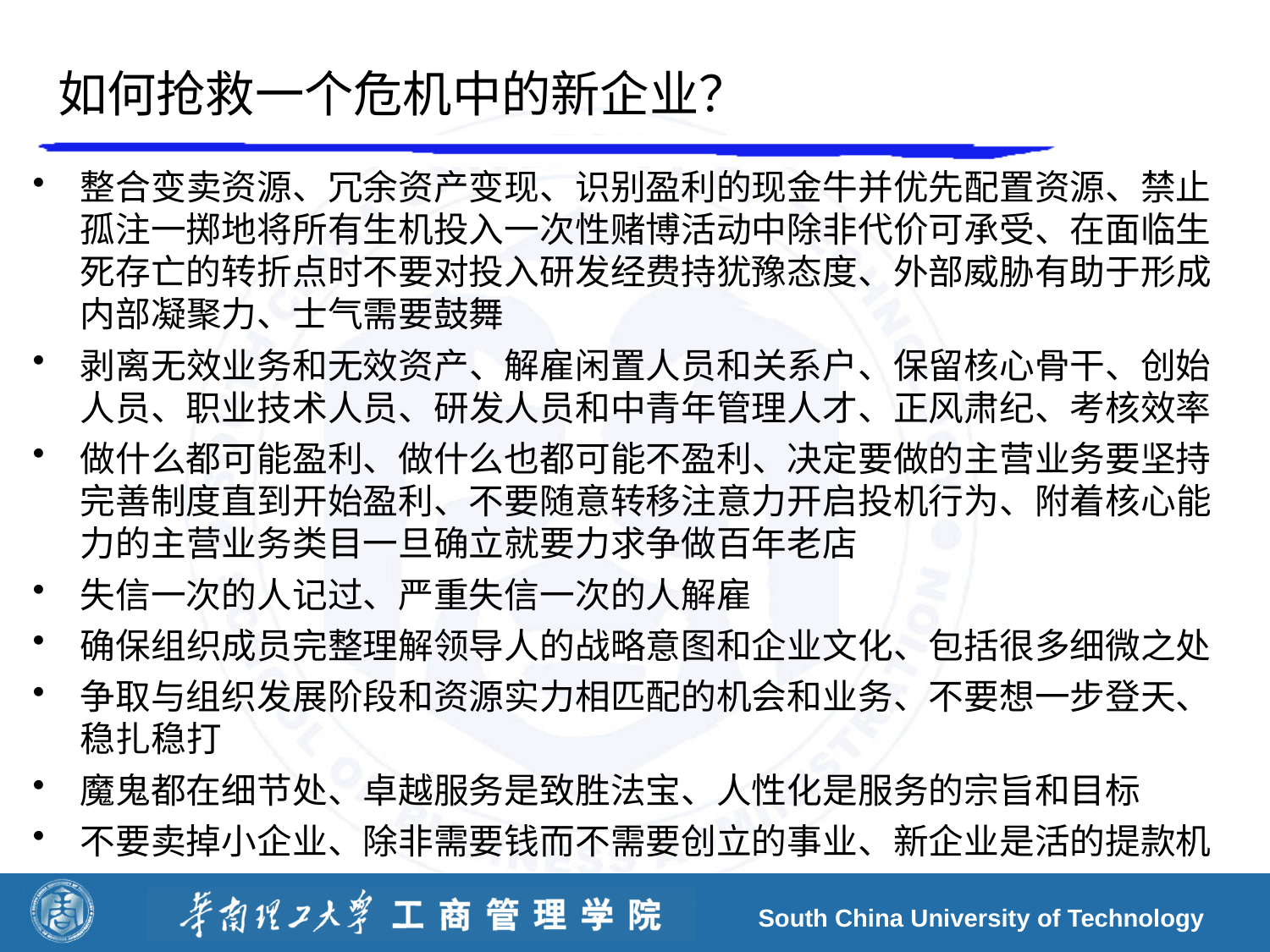

# 如何抢救一个危机中的新企业？
整合变卖资源、冗余资产变现、识别盈利的现金牛并优先配置资源、禁止孤注一掷地将所有生机投入一次性赌博活动中除非代价可承受、在面临生死存亡的转折点时不要对投入研发经费持犹豫态度、外部威胁有助于形成内部凝聚力、士气需要鼓舞
剥离无效业务和无效资产、解雇闲置人员和关系户、保留核心骨干、创始人员、职业技术人员、研发人员和中青年管理人才、正风肃纪、考核效率
做什么都可能盈利、做什么也都可能不盈利、决定要做的主营业务要坚持完善制度直到开始盈利、不要随意转移注意力开启投机行为、附着核心能力的主营业务类目一旦确立就要力求争做百年老店
失信一次的人记过、严重失信一次的人解雇
确保组织成员完整理解领导人的战略意图和企业文化、包括很多细微之处
争取与组织发展阶段和资源实力相匹配的机会和业务、不要想一步登天、稳扎稳打
魔鬼都在细节处、卓越服务是致胜法宝、人性化是服务的宗旨和目标
不要卖掉小企业、除非需要钱而不需要创立的事业、新企业是活的提款机

South China University of Technology